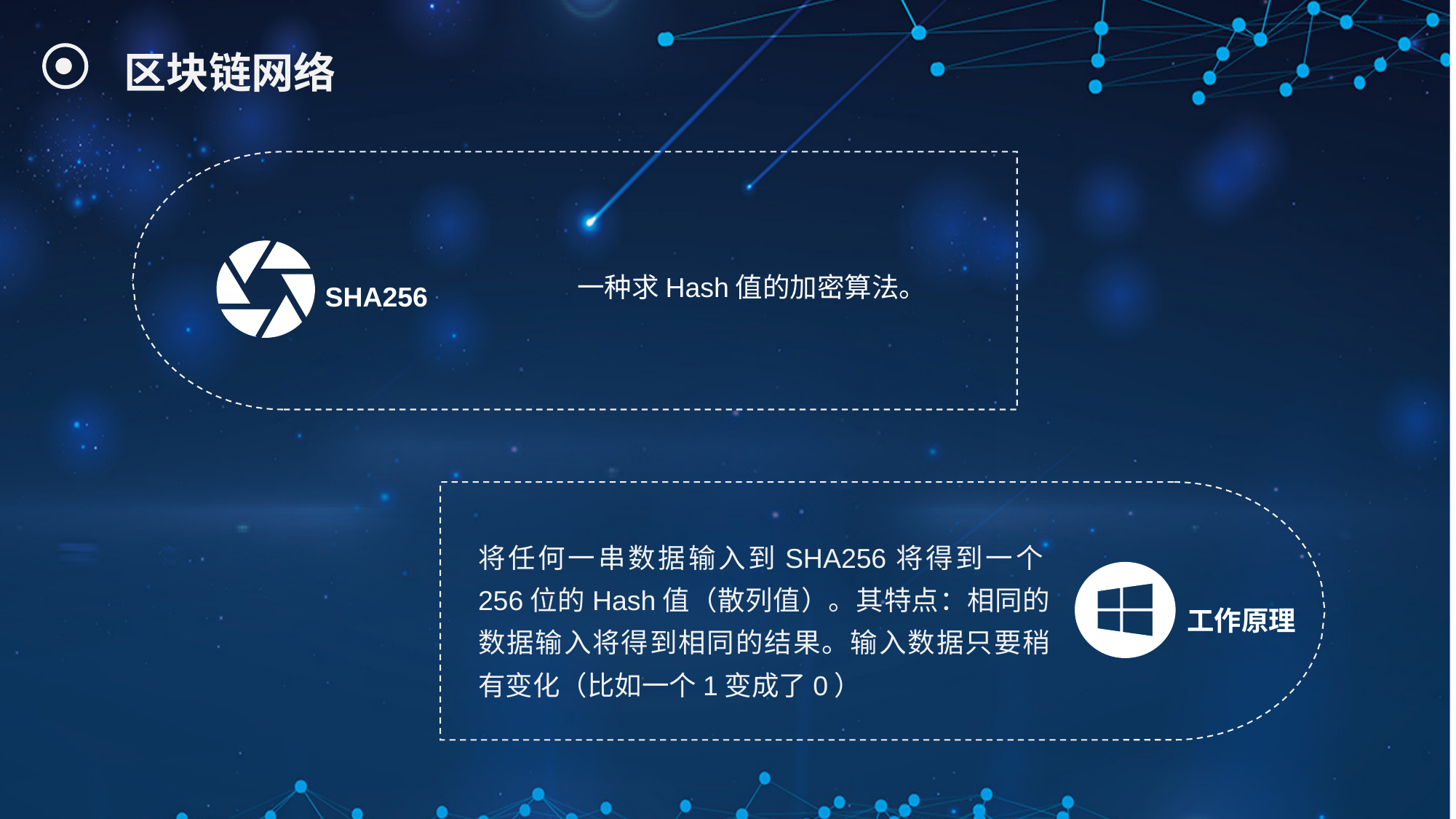

# 区块链网络

SHA256
一种求Hash值的加密算法。

将任何一串数据输入到SHA256将得到一个256位的Hash值（散列值）。其特点：相同的数据输入将得到相同的结果。输入数据只要稍有变化（比如一个1变成了0）

工作原理